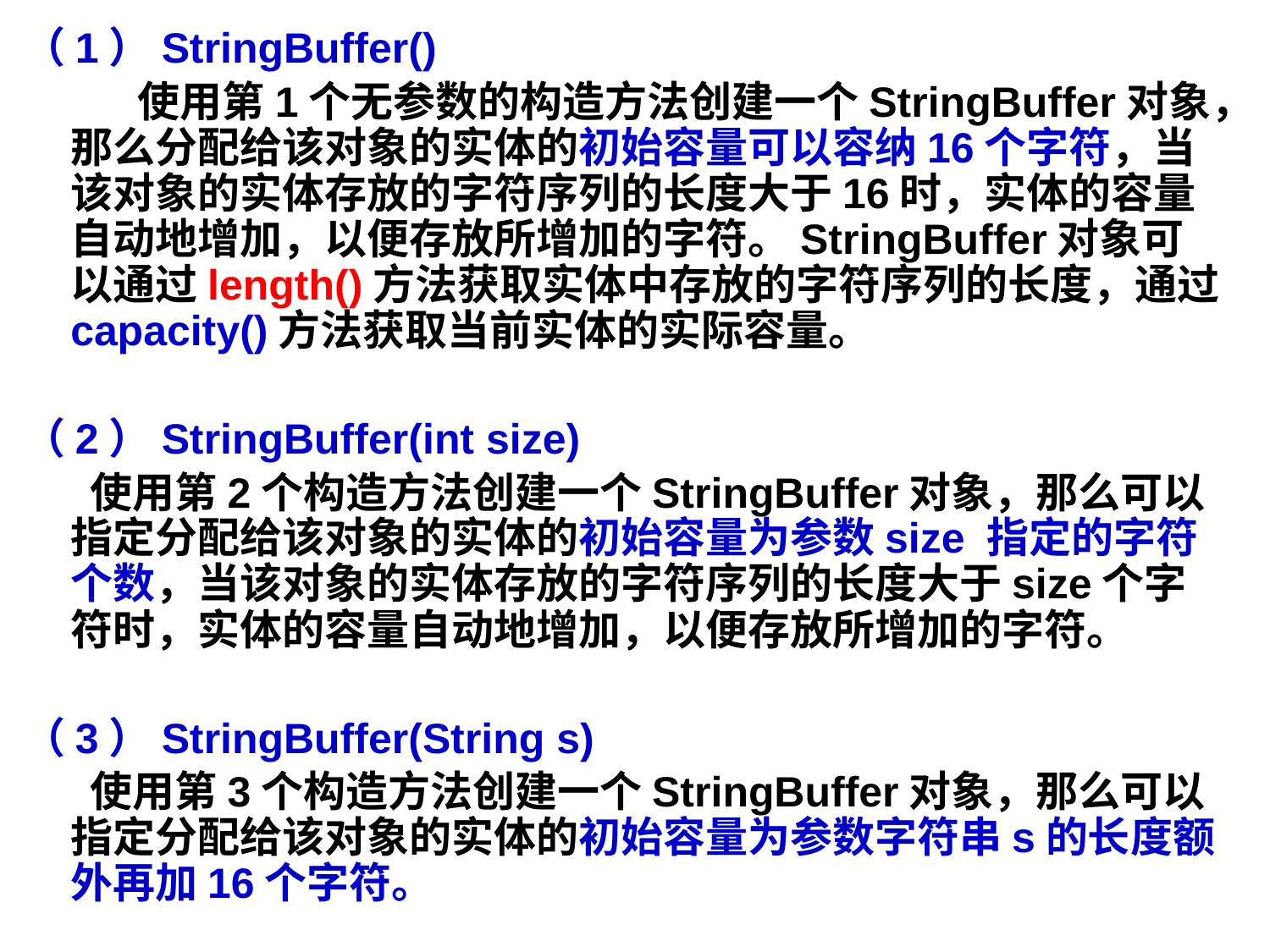

（1）StringBuffer()
           使用第1个无参数的构造方法创建一个StringBuffer对象，那么分配给该对象的实体的初始容量可以容纳16个字符，当该对象的实体存放的字符序列的长度大于16时，实体的容量自动地增加，以便存放所增加的字符。StringBuffer对象可以通过length()方法获取实体中存放的字符序列的长度，通过capacity()方法获取当前实体的实际容量。

（2）StringBuffer(int size)
      使用第2个构造方法创建一个StringBuffer对象，那么可以指定分配给该对象的实体的初始容量为参数size 指定的字符个数，当该对象的实体存放的字符序列的长度大于size个字符时，实体的容量自动地增加，以便存放所增加的字符。

（3）StringBuffer(String s)
      使用第3个构造方法创建一个StringBuffer对象，那么可以指定分配给该对象的实体的初始容量为参数字符串s的长度额外再加16个字符。